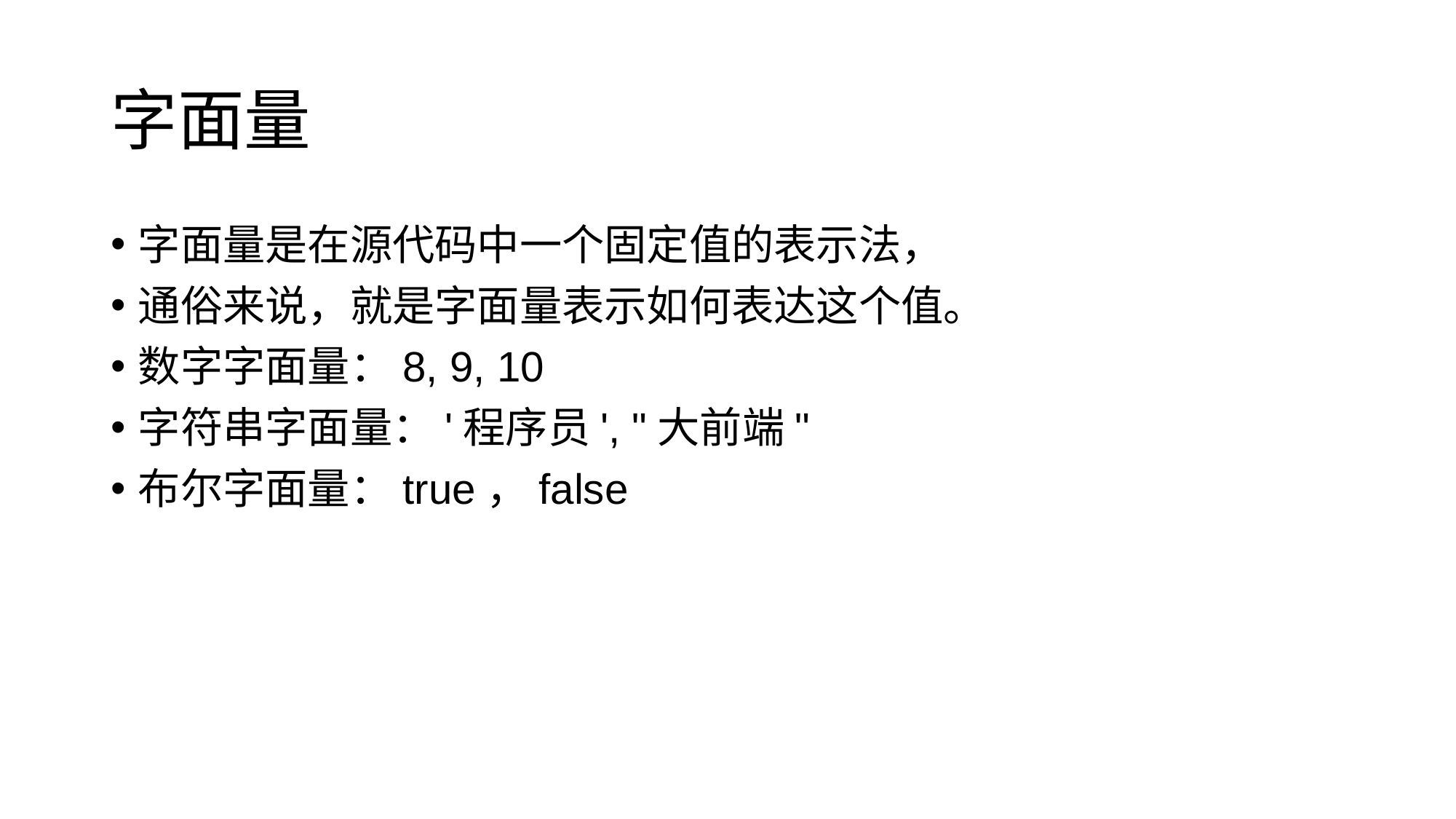

# 字面量
字面量是在源代码中一个固定值的表示法，
通俗来说，就是字面量表示如何表达这个值。
数字字面量：8, 9, 10
字符串字面量：'程序员', "大前端"
布尔字面量：true，false